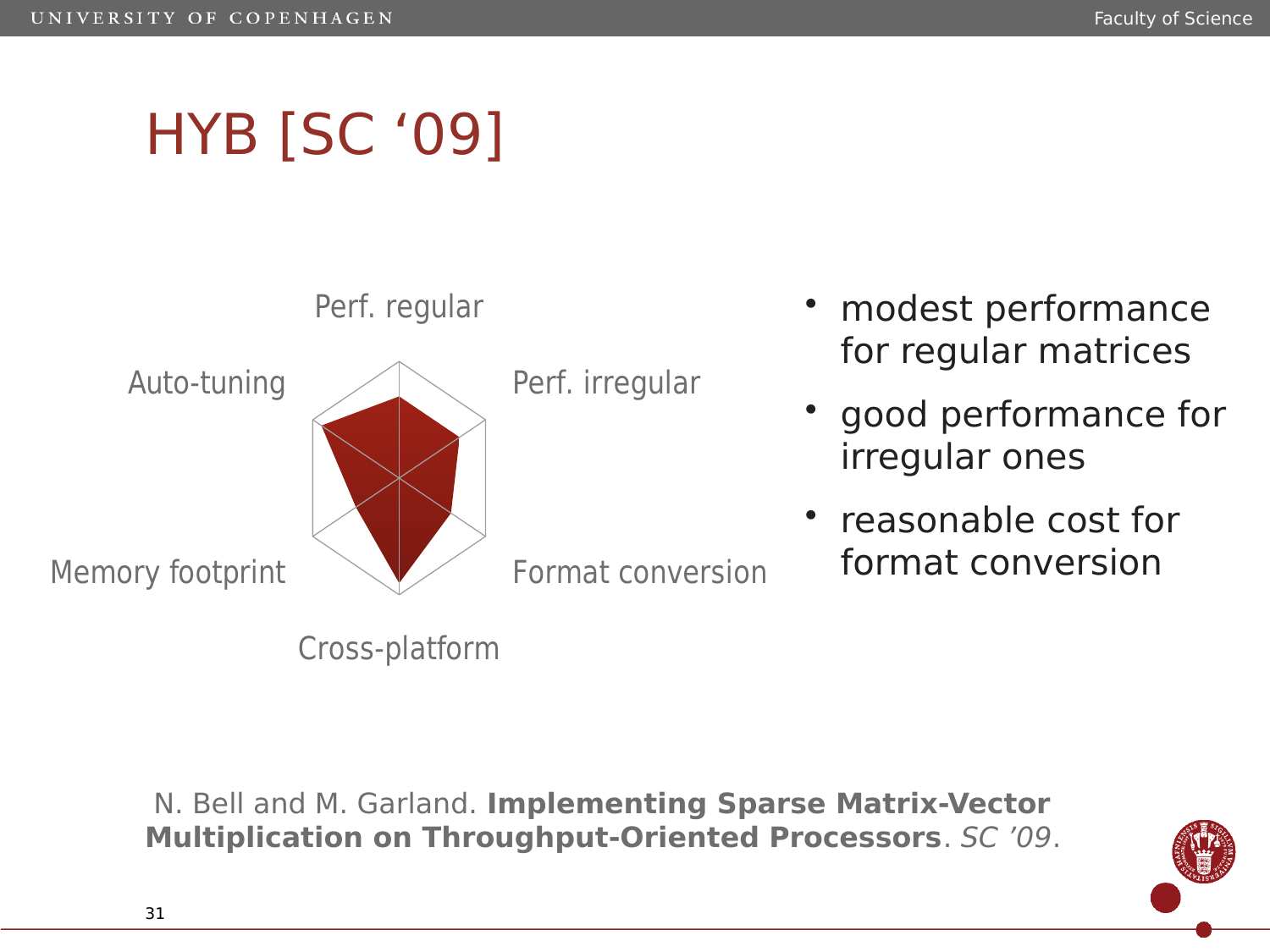

Faculty of Science
HYB [SC ‘09]

### Chart

| Category | 系列 1 |
|---|---|
| Perf. regular | 70.0 |
| Perf. irregular | 70.0 |
| Format conversion | 60.0 |
| Cross-platform | 90.0 |
| Memory footprint | 50.0 |
| Auto-tuning | 90.0 |
modest performance for regular matrices
good performance for irregular ones
reasonable cost for format conversion
 N. Bell and M. Garland. Implementing Sparse Matrix-Vector Multiplication on Throughput-Oriented Processors. SC ’09.

31